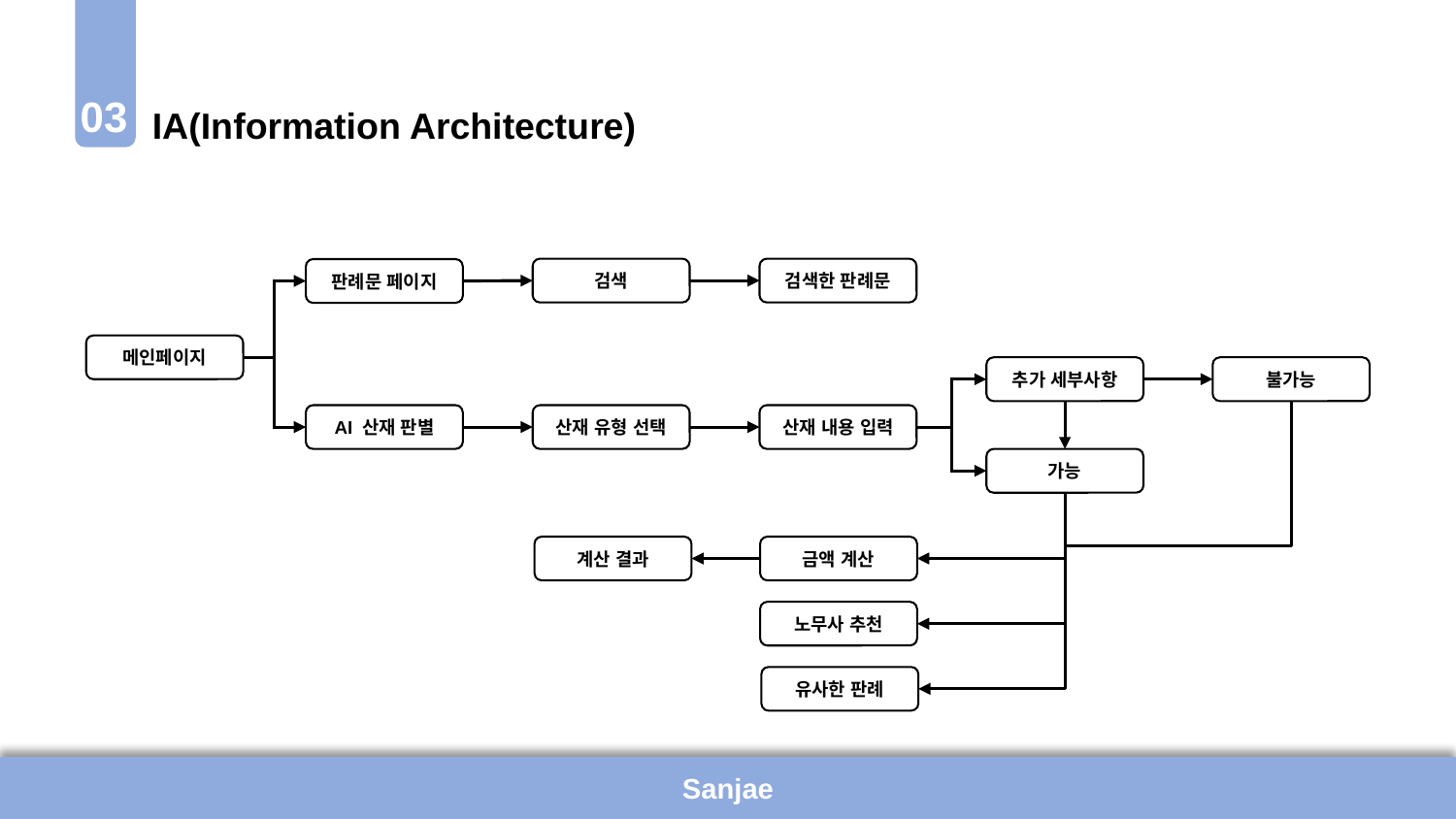

IA(Information Architecture)
03
검색
검색한 판례문
판례문 페이지
메인페이지
추가 세부사항
불가능
AI 산재 판별
산재 유형 선택
산재 내용 입력
가능
계산 결과
금액 계산
노무사 추천
유사한 판례
Sanjae